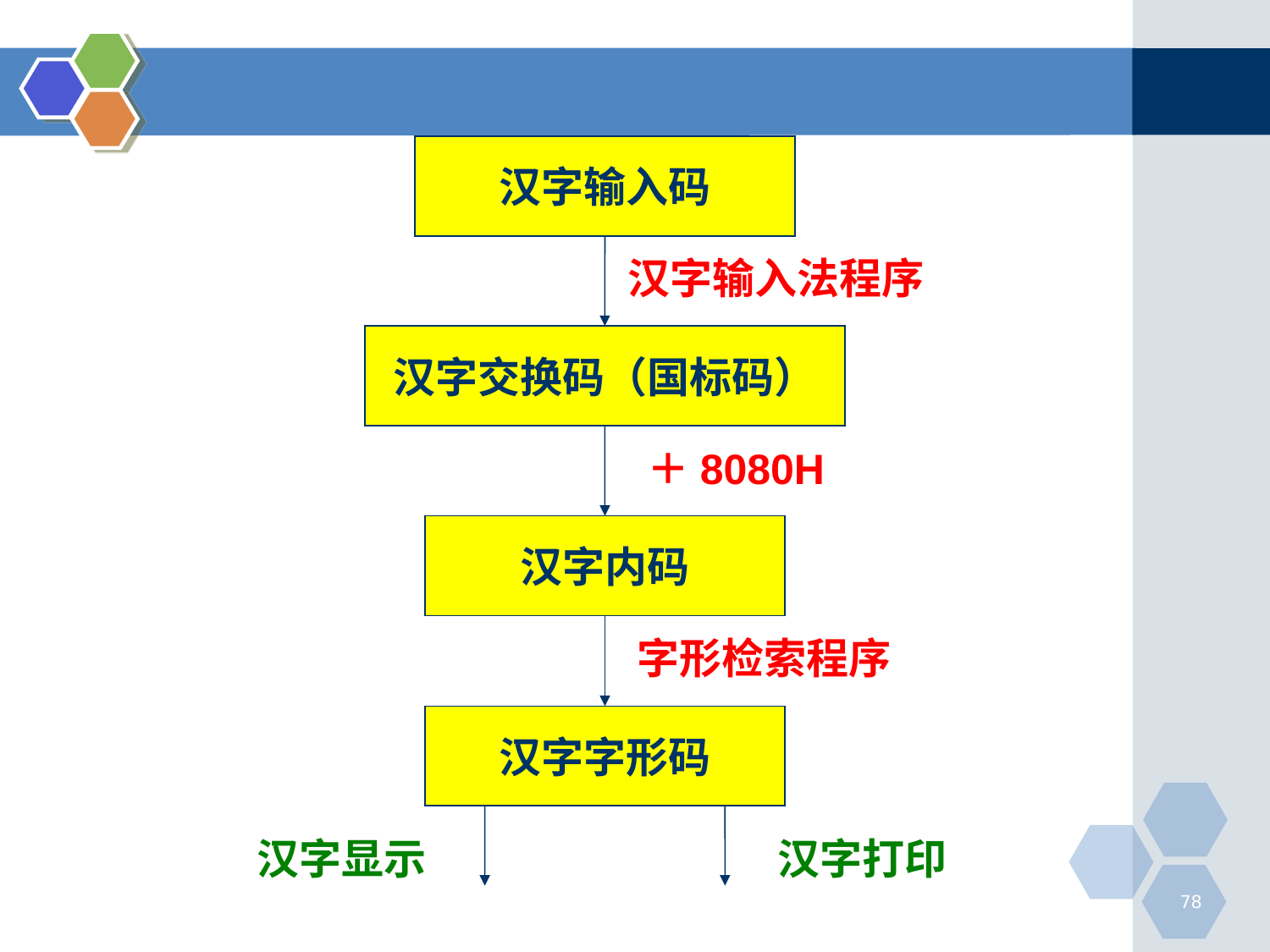

汉字输入码
汉字输入法程序
汉字交换码（国标码）
＋8080H
汉字内码
字形检索程序
汉字字形码

汉字显示
汉字打印
78